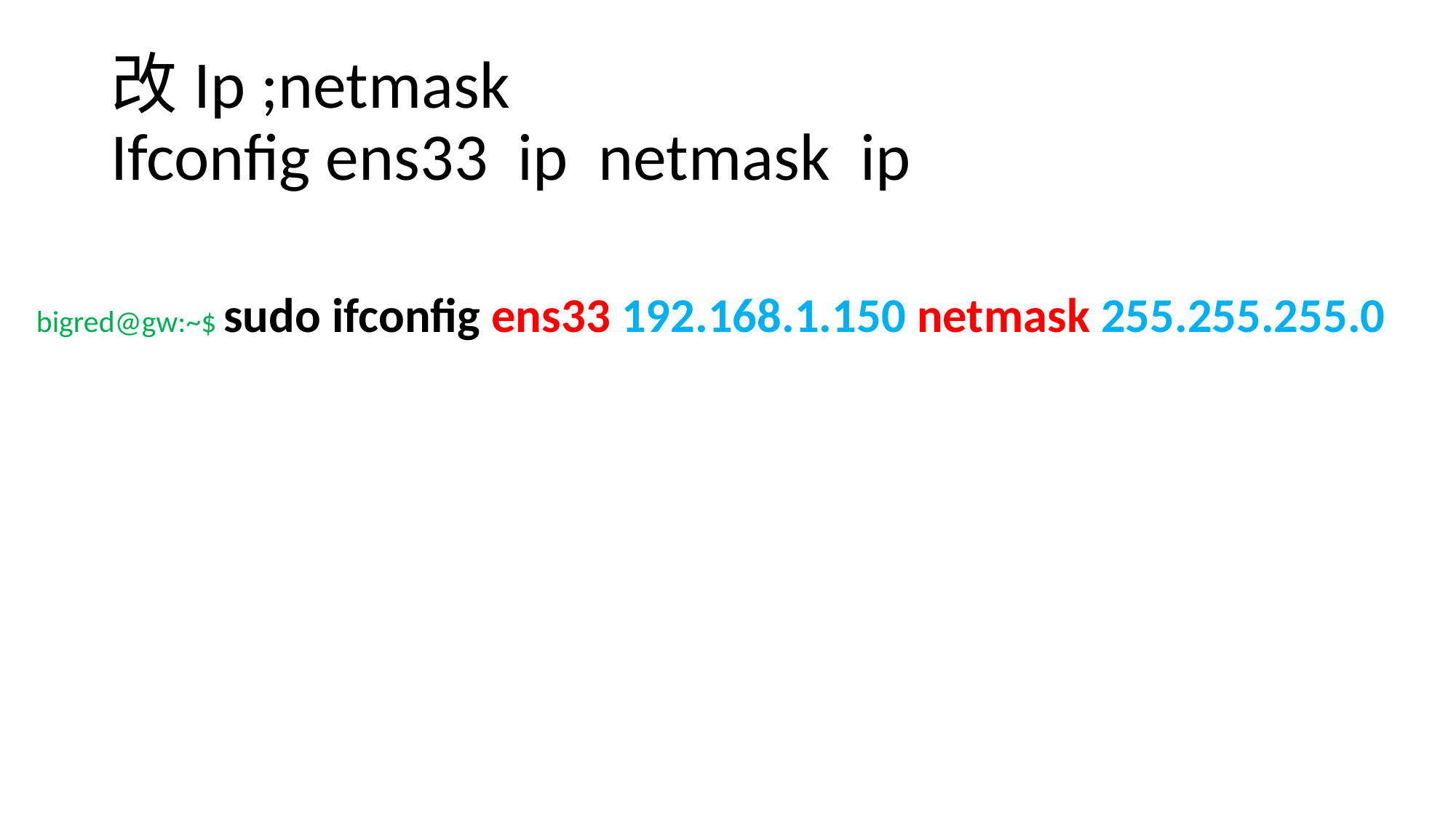

# 改Ip ;netmask Ifconfig ens33  ip  netmask  ip
bigred@gw:~$ sudo ifconfig ens33 192.168.1.150 netmask 255.255.255.0